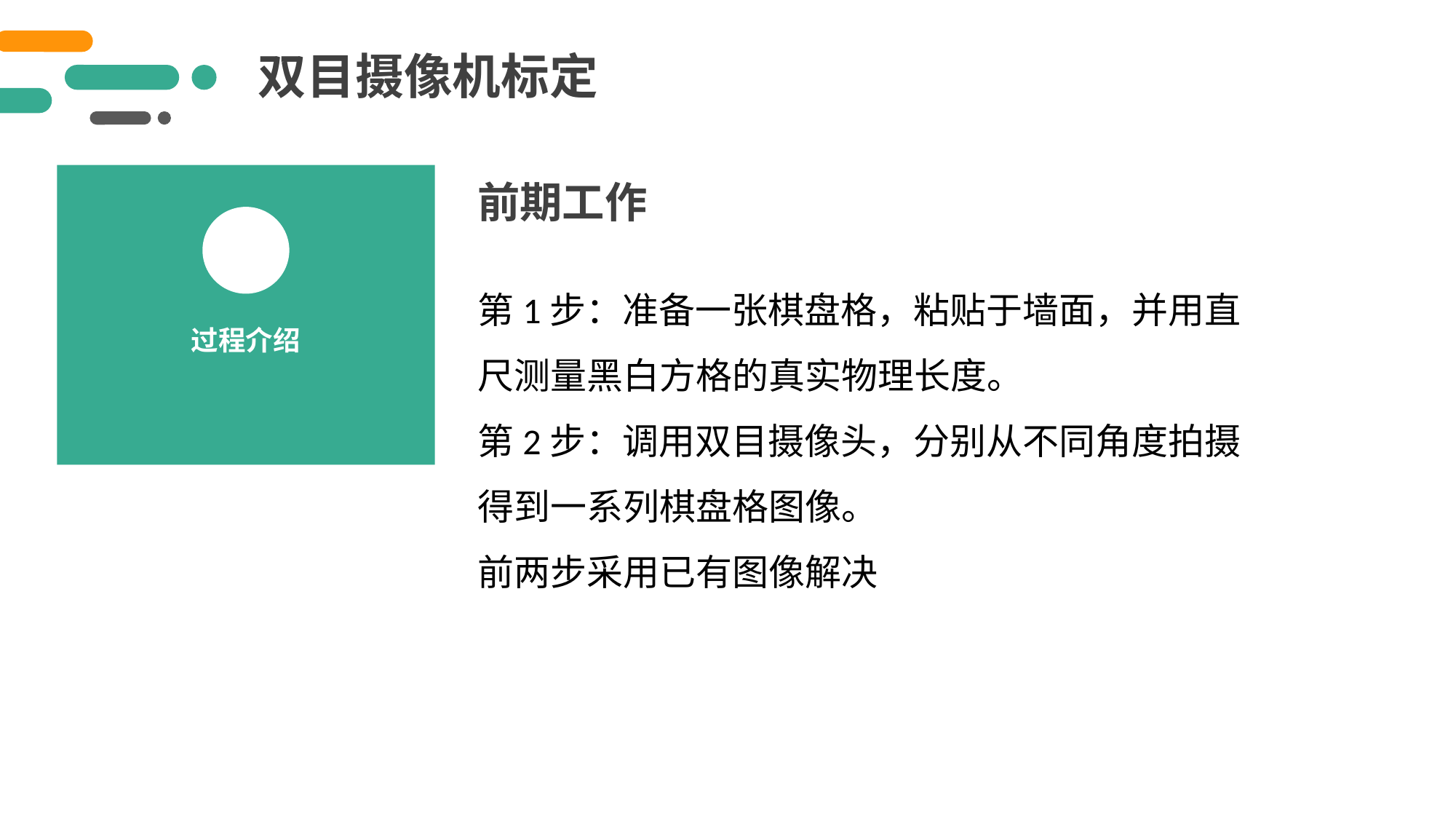

双目摄像机标定

过程介绍

前期工作

第1步：准备一张棋盘格，粘贴于墙面，并用直尺测量黑白方格的真实物理长度。
第2步：调用双目摄像头，分别从不同角度拍摄得到一系列棋盘格图像。
前两步采用已有图像解决